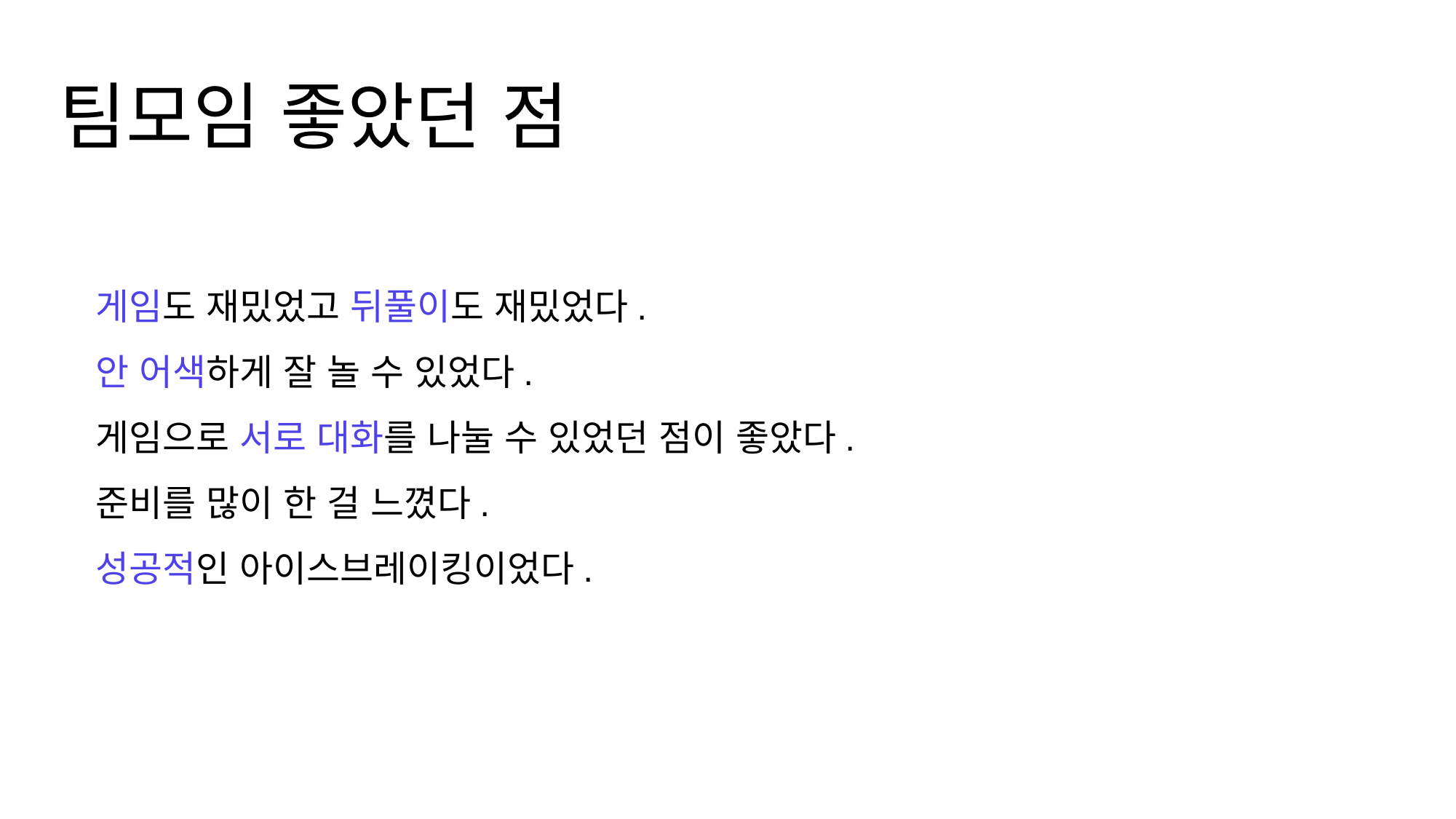

팀모임 좋았던 점
게임도 재밌었고 뒤풀이도 재밌었다.
안 어색하게 잘 놀 수 있었다.
게임으로 서로 대화를 나눌 수 있었던 점이 좋았다.
준비를 많이 한 걸 느꼈다.
성공적인 아이스브레이킹이었다.